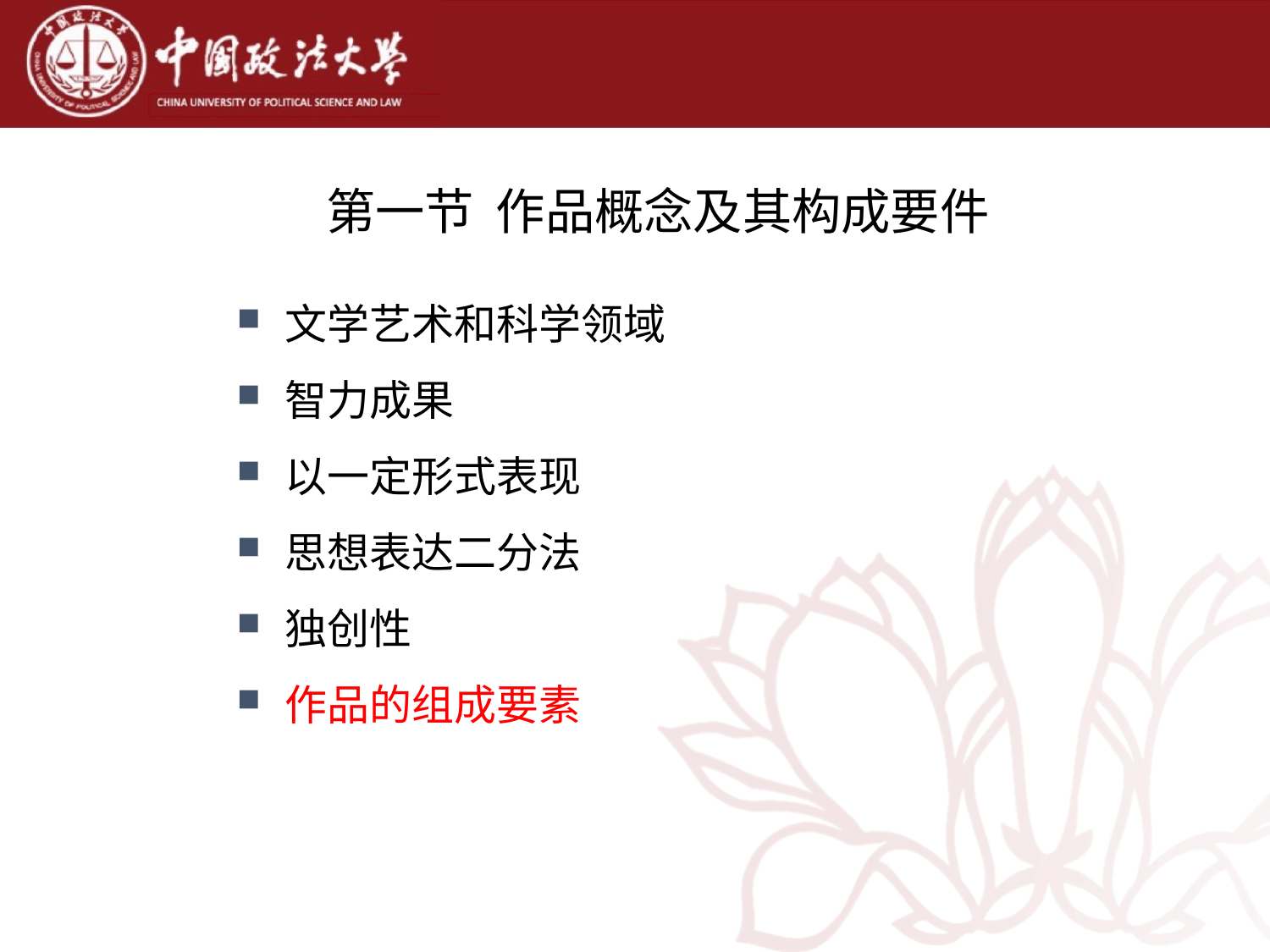

# 第一节  作品概念及其构成要件

文学艺术和科学领域
智力成果
以一定形式表现
思想表达二分法
独创性
作品的组成要素